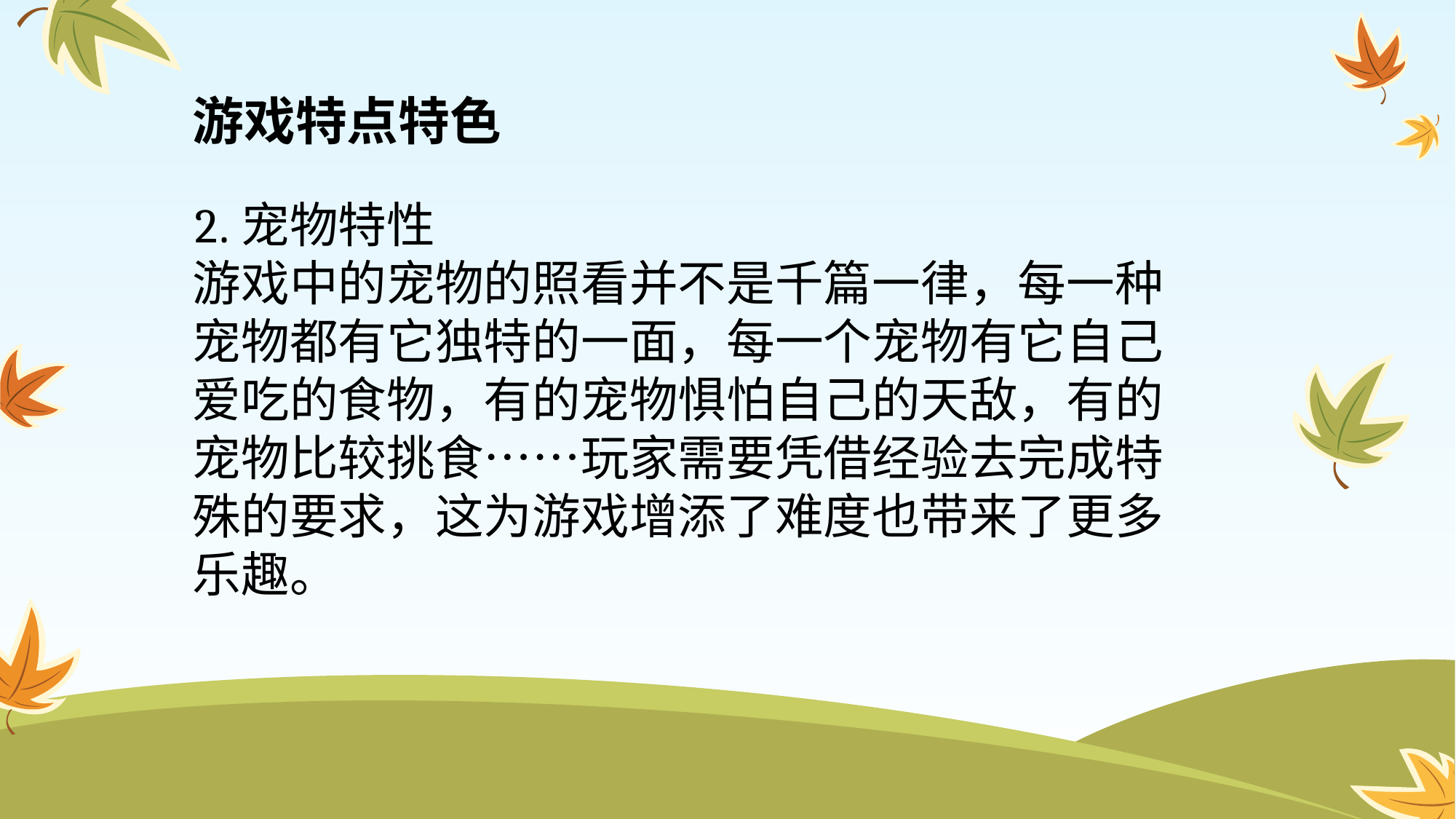

# 游戏特点特色
2.宠物特性
游戏中的宠物的照看并不是千篇一律，每一种宠物都有它独特的一面，每一个宠物有它自己爱吃的食物，有的宠物惧怕自己的天敌，有的宠物比较挑食……玩家需要凭借经验去完成特殊的要求，这为游戏增添了难度也带来了更多乐趣。